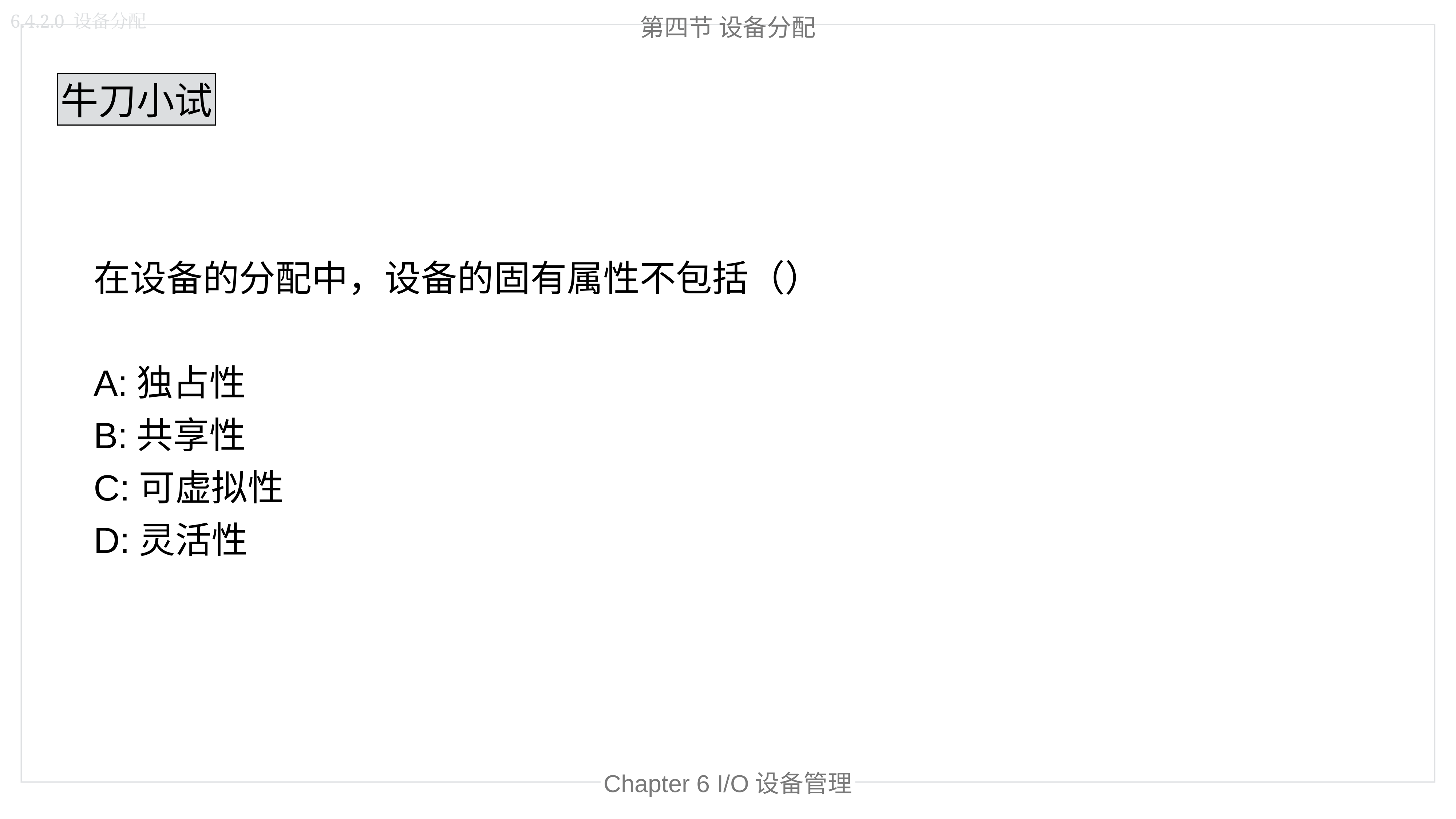

第四节 设备分配
6.4.2.0 设备分配

牛刀小试
在设备的分配中，设备的固有属性不包括（）

A:独占性
B:共享性
C:可虚拟性
D:灵活性
Chapter 6 I/O设备管理